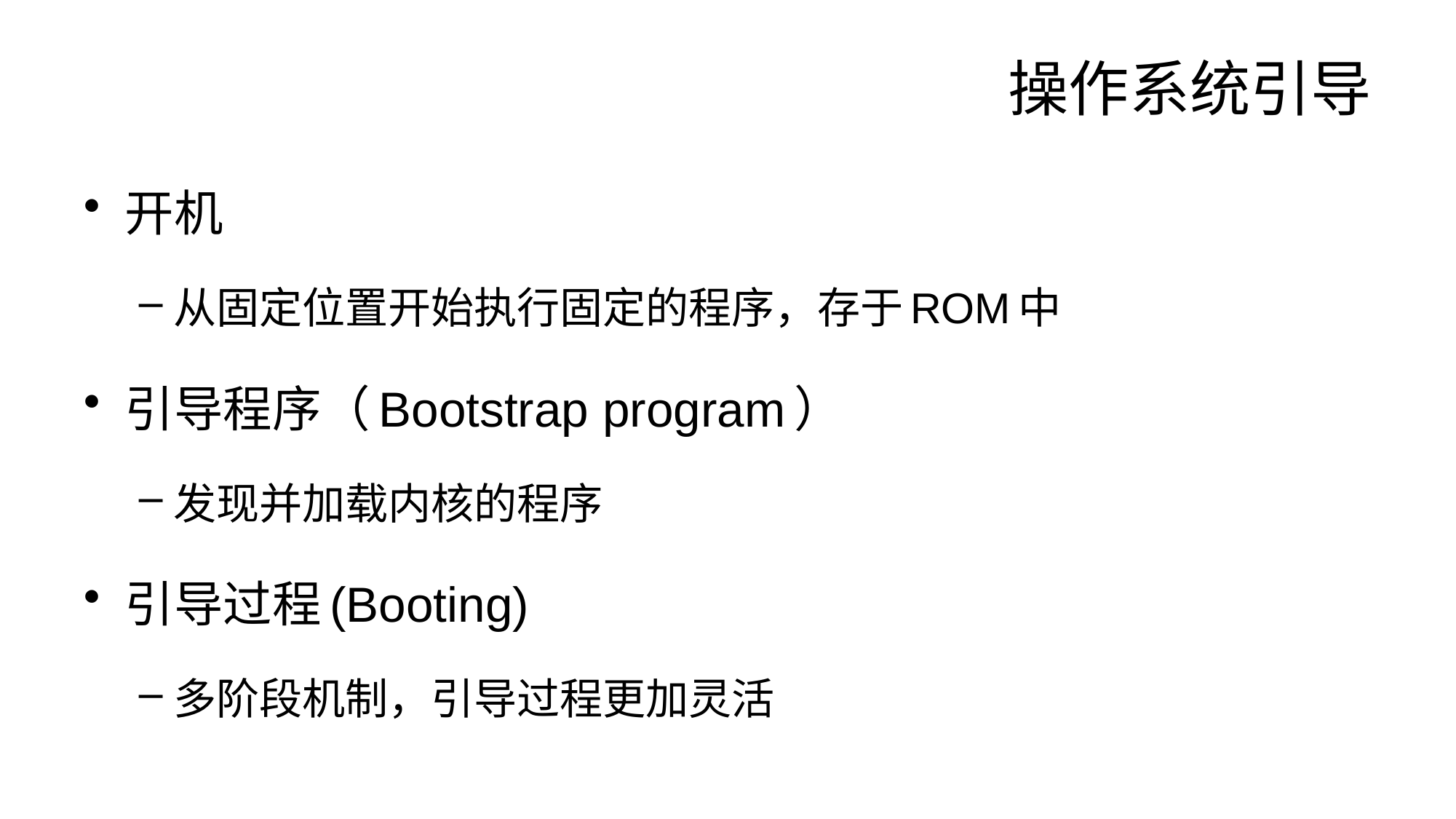

# 操作系统引导
开机
从固定位置开始执行固定的程序，存于ROM中
引导程序（Bootstrap program）
发现并加载内核的程序
引导过程(Booting)
多阶段机制，引导过程更加灵活